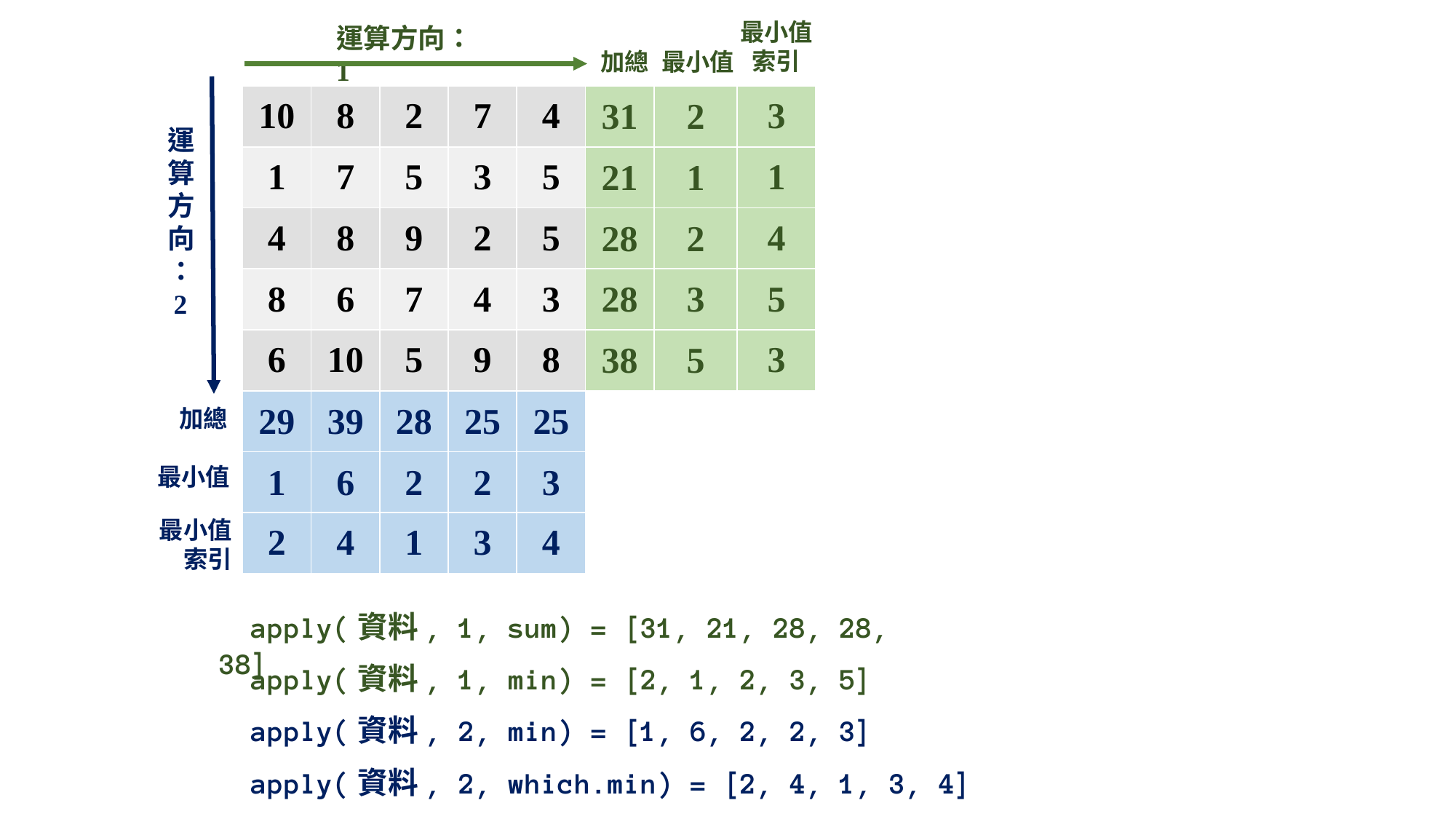

最小值
索引
運算方向：1
加總
最小值
| 10 | 8 | 2 | 7 | 4 | 31 | 2 | 3 |
| --- | --- | --- | --- | --- | --- | --- | --- |
| 1 | 7 | 5 | 3 | 5 | 21 | 1 | 1 |
| 4 | 8 | 9 | 2 | 5 | 28 | 2 | 4 |
| 8 | 6 | 7 | 4 | 3 | 28 | 3 | 5 |
| 6 | 10 | 5 | 9 | 8 | 38 | 5 | 3 |
| 29 | 39 | 28 | 25 | 25 |  |  |  |
| 1 | 6 | 2 | 2 | 3 |  |  |  |
| 2 | 4 | 1 | 3 | 4 |  |  |  |
運算方向：2
加總
最小值
最小值
索引
apply(資料, 1, sum) = [31, 21, 28, 28, 38]
apply(資料, 1, min) = [2, 1, 2, 3, 5]
apply(資料, 2, min) = [1, 6, 2, 2, 3]
apply(資料, 2, which.min) = [2, 4, 1, 3, 4]